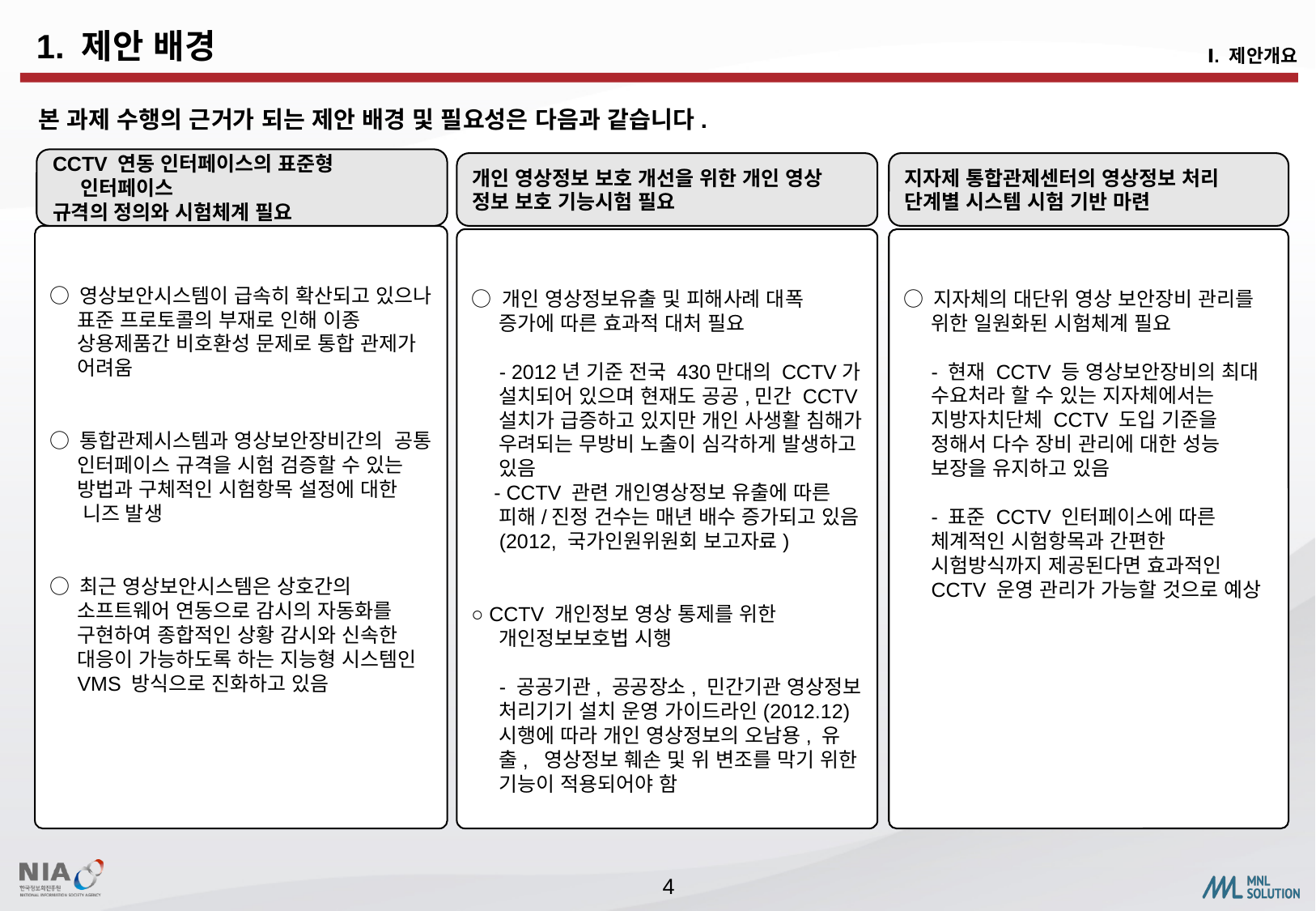

1. 제안 배경
Ⅰ. 제안개요
      본 과제 수행의 근거가 되는 제안 배경 및 필요성은 다음과 같습니다.
CCTV 연동 인터페이스의 표준형 인터페이스
규격의 정의와 시험체계 필요
개인 영상정보 보호 개선을 위한 개인 영상
정보 보호 기능시험 필요
지자제 통합관제센터의 영상정보 처리
단계별 시스템 시험 기반 마련

○ 영상보안시스템이 급속히 확산되고 있으나 표준 프로토콜의 부재로 인해 이종 상용제품간 비호환성 문제로 통합 관제가 어려움

○ 통합관제시스템과 영상보안장비간의  공통 인터페이스 규격을 시험 검증할 수 있는 방법과 구체적인 시험항목 설정에 대한
     니즈 발생

○ 최근 영상보안시스템은 상호간의 소프트웨어 연동으로 감시의 자동화를 구현하여 종합적인 상황 감시와 신속한 대응이 가능하도록 하는 지능형 시스템인 VMS 방식으로 진화하고 있음

○ 지자체의 대단위 영상 보안장비 관리를 위한 일원화된 시험체계 필요
- 현재 CCTV 등 영상보안장비의 최대 수요처라 할 수 있는 지자체에서는 지방자치단체 CCTV 도입 기준을 정해서 다수 장비 관리에 대한 성능 보장을 유지하고 있음
- 표준 CCTV 인터페이스에 따른 체계적인 시험항목과 간편한 시험방식까지 제공된다면 효과적인 CCTV 운영 관리가 가능할 것으로 예상

○ 개인 영상정보유출 및 피해사례 대폭 증가에 따른 효과적 대처 필요
- 2012년 기준 전국 430만대의 CCTV가 설치되어 있으며 현재도 공공,민간 CCTV 설치가 급증하고 있지만 개인 사생활 침해가 우려되는 무방비 노출이 심각하게 발생하고 있음
    - CCTV 관련 개인영상정보 유출에 따른 피해/진정 건수는 매년 배수 증가되고 있음(2012, 국가인원위원회 보고자료)

○ CCTV 개인정보 영상 통제를 위한 개인정보보호법 시행
- 공공기관, 공공장소, 민간기관 영상정보 처리기기 설치 운영 가이드라인(2012.12) 시행에 따라 개인 영상정보의 오남용, 유출,  영상정보 훼손 및 위 변조를 막기 위한 기능이 적용되어야 함